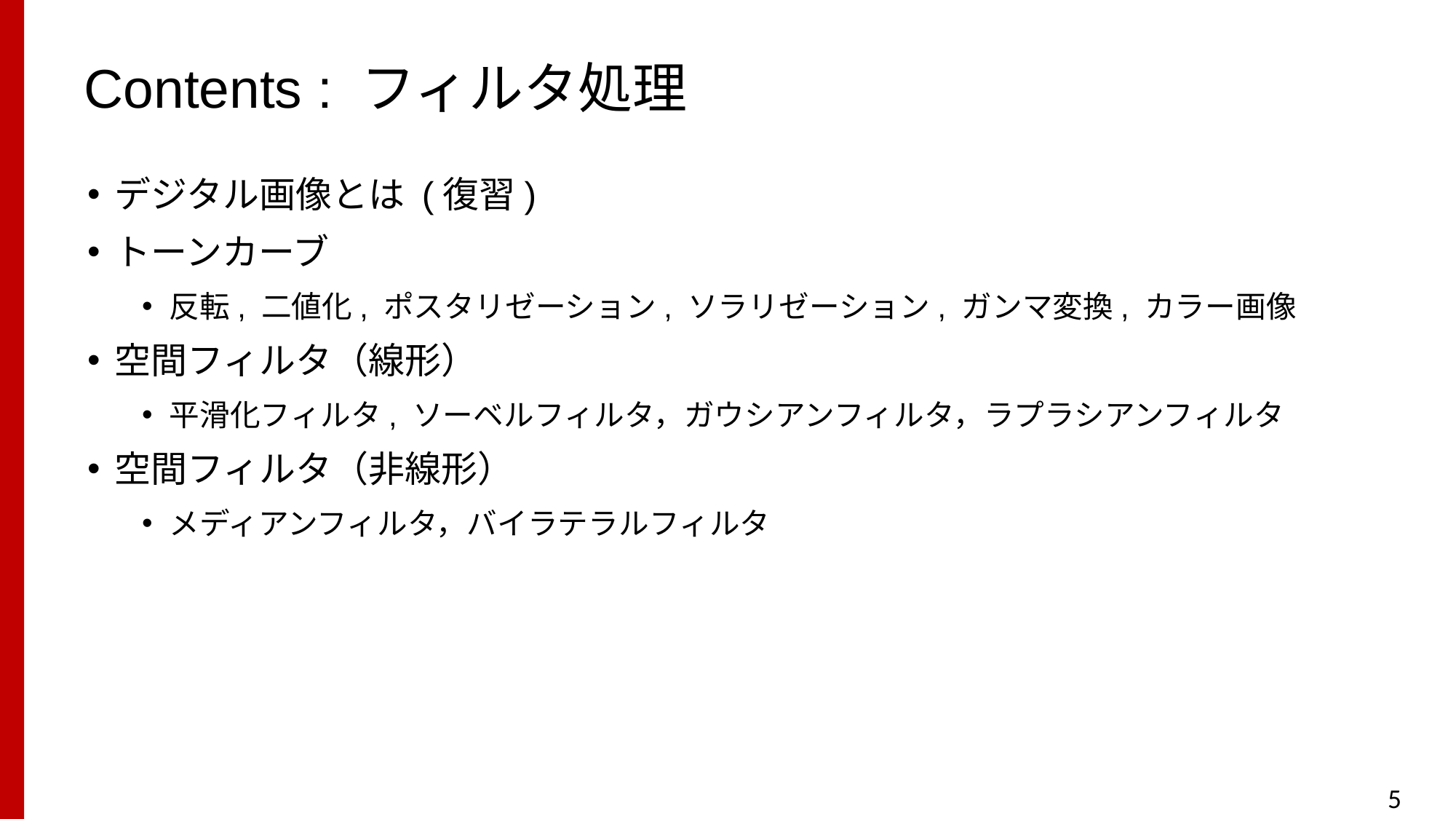

# Contents : フィルタ処理
デジタル画像とは (復習)
トーンカーブ
反転, 二値化, ポスタリゼーション, ソラリゼーション, ガンマ変換, カラー画像
空間フィルタ（線形）
平滑化フィルタ, ソーベルフィルタ，ガウシアンフィルタ，ラプラシアンフィルタ
空間フィルタ（非線形）
メディアンフィルタ，バイラテラルフィルタ

5